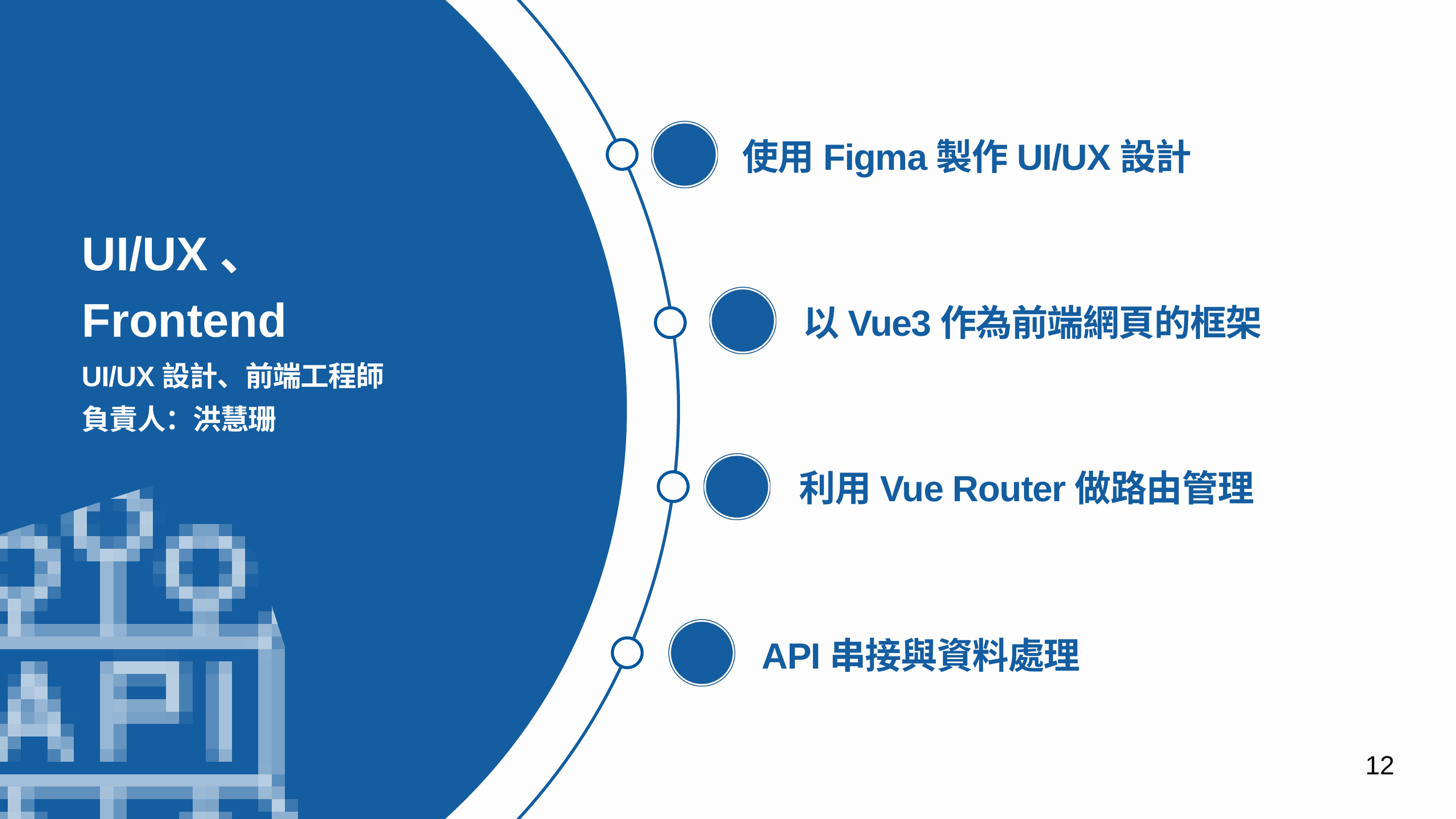

使用Figma製作UI/UX設計

UI/UX、
Frontend

以Vue3作為前端網頁的框架

UI/UX設計、前端工程師
負責人：洪慧珊

利用Vue Router做路由管理

API串接與資料處理

12